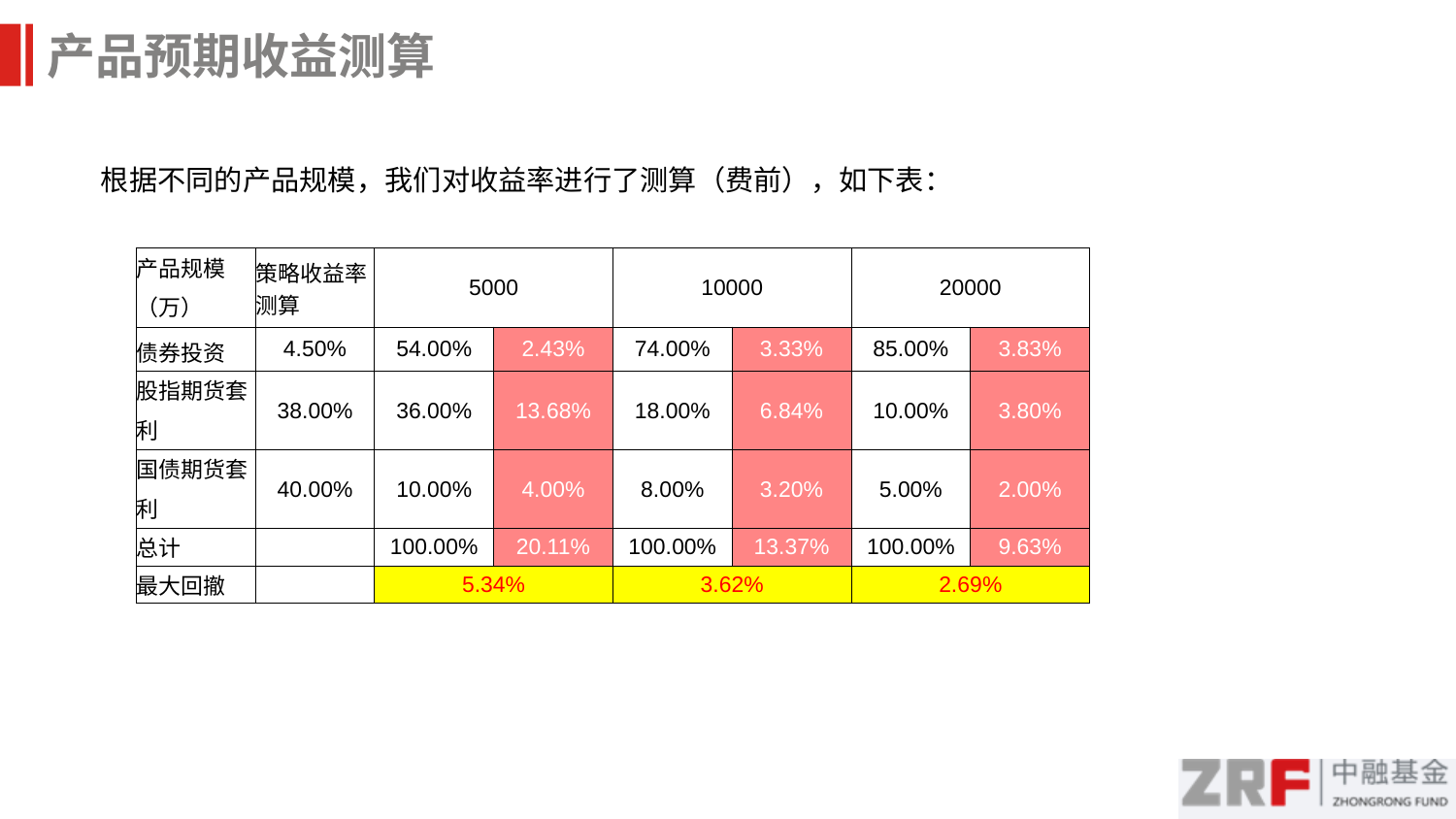

产品预期收益测算

根据不同的产品规模，我们对收益率进行了测算（费前），如下表：
| 产品规模（万） | 策略收益率测算 | 5000 |  | 10000 |  | 20000 |  |
| --- | --- | --- | --- | --- | --- | --- | --- |
| 债券投资 | 4.50% | 54.00% | 2.43% | 74.00% | 3.33% | 85.00% | 3.83% |
| 股指期货套利 | 38.00% | 36.00% | 13.68% | 18.00% | 6.84% | 10.00% | 3.80% |
| 国债期货套利 | 40.00% | 10.00% | 4.00% | 8.00% | 3.20% | 5.00% | 2.00% |
| 总计 |  | 100.00% | 20.11% | 100.00% | 13.37% | 100.00% | 9.63% |
| 最大回撤 |  | 5.34% |  | 3.62% |  | 2.69% |  |